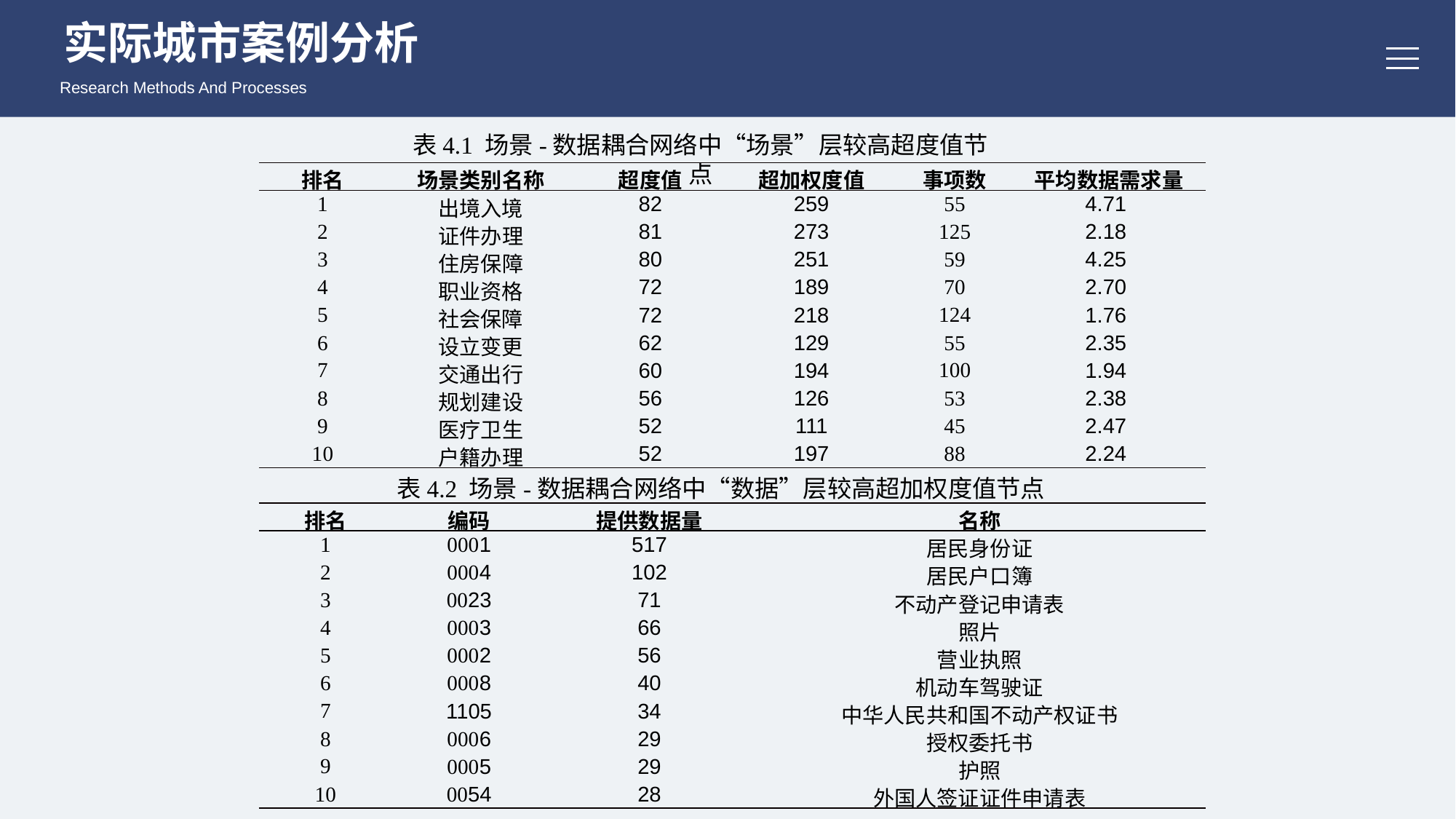

实际城市案例分析
Research Methods And Processes
表4.1 场景-数据耦合网络中“场景”层较高超度值节点
| 排名 | 场景类别名称 | 超度值 | 超加权度值 | 事项数 | 平均数据需求量 |
| --- | --- | --- | --- | --- | --- |
| 1 | 出境入境 | 82 | 259 | 55 | 4.71 |
| 2 | 证件办理 | 81 | 273 | 125 | 2.18 |
| 3 | 住房保障 | 80 | 251 | 59 | 4.25 |
| 4 | 职业资格 | 72 | 189 | 70 | 2.70 |
| 5 | 社会保障 | 72 | 218 | 124 | 1.76 |
| 6 | 设立变更 | 62 | 129 | 55 | 2.35 |
| 7 | 交通出行 | 60 | 194 | 100 | 1.94 |
| 8 | 规划建设 | 56 | 126 | 53 | 2.38 |
| 9 | 医疗卫生 | 52 | 111 | 45 | 2.47 |
| 10 | 户籍办理 | 52 | 197 | 88 | 2.24 |
表4.2 场景-数据耦合网络中“数据”层较高超加权度值节点
| 排名 | 编码 | 提供数据量 | 名称 |
| --- | --- | --- | --- |
| 1 | 0001 | 517 | 居民身份证 |
| 2 | 0004 | 102 | 居民户口簿 |
| 3 | 0023 | 71 | 不动产登记申请表 |
| 4 | 0003 | 66 | 照片 |
| 5 | 0002 | 56 | 营业执照 |
| 6 | 0008 | 40 | 机动车驾驶证 |
| 7 | 1105 | 34 | 中华人民共和国不动产权证书 |
| 8 | 0006 | 29 | 授权委托书 |
| 9 | 0005 | 29 | 护照 |
| 10 | 0054 | 28 | 外国人签证证件申请表 |